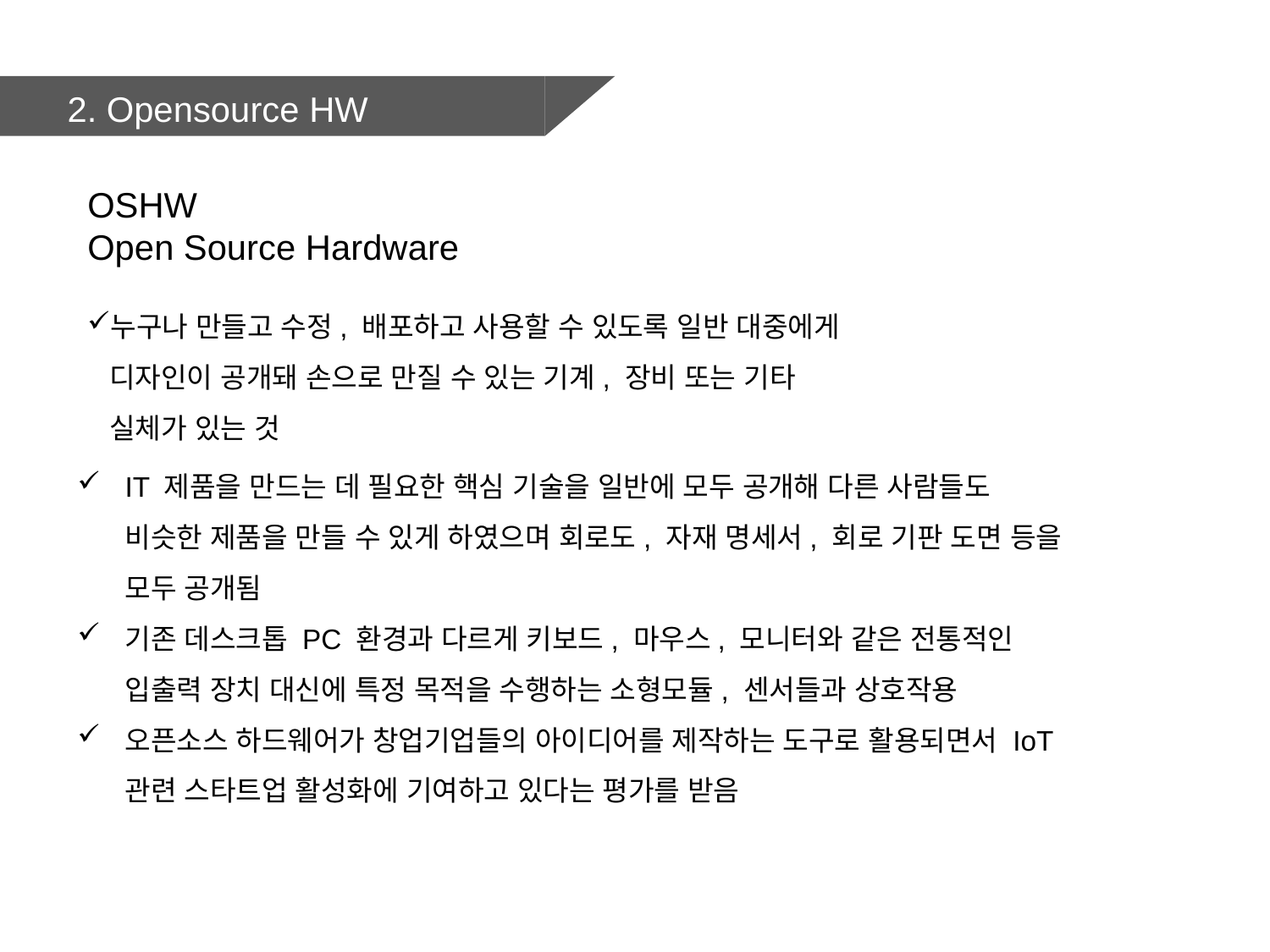

2. Opensource HW
OSHW
Open Source Hardware
누구나 만들고 수정, 배포하고 사용할 수 있도록 일반 대중에게
  디자인이 공개돼 손으로 만질 수 있는 기계, 장비 또는 기타
  실체가 있는 것
IT 제품을 만드는 데 필요한 핵심 기술을 일반에 모두 공개해 다른 사람들도 비슷한 제품을 만들 수 있게 하였으며 회로도, 자재 명세서, 회로 기판 도면 등을 모두 공개됨
기존 데스크톱 PC 환경과 다르게 키보드, 마우스, 모니터와 같은 전통적인 입출력 장치 대신에 특정 목적을 수행하는 소형모듈, 센서들과 상호작용
오픈소스 하드웨어가 창업기업들의 아이디어를 제작하는 도구로 활용되면서 IoT 관련 스타트업 활성화에 기여하고 있다는 평가를 받음